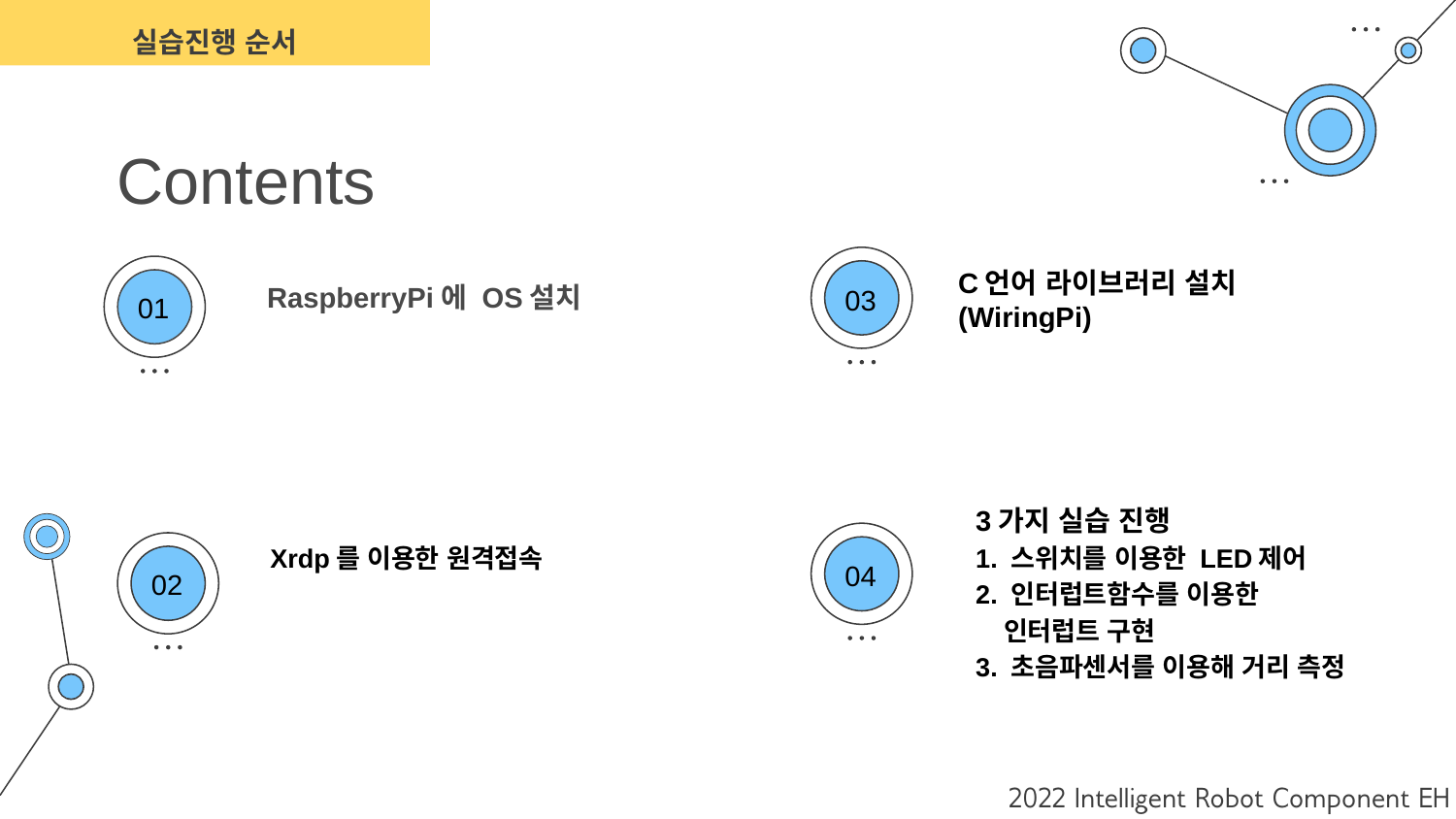

실습진행 순서
# Contents

C언어 라이브러리 설치(WiringPi)
03

RaspberryPi에 OS설치
01
3가지 실습 진행
1. 스위치를 이용한 LED제어
2. 인터럽트함수를 이용한
   인터럽트 구현
3. 초음파센서를 이용해 거리 측정

04
Xrdp를 이용한 원격접속

02
2022 Intelligent Robot Component EH